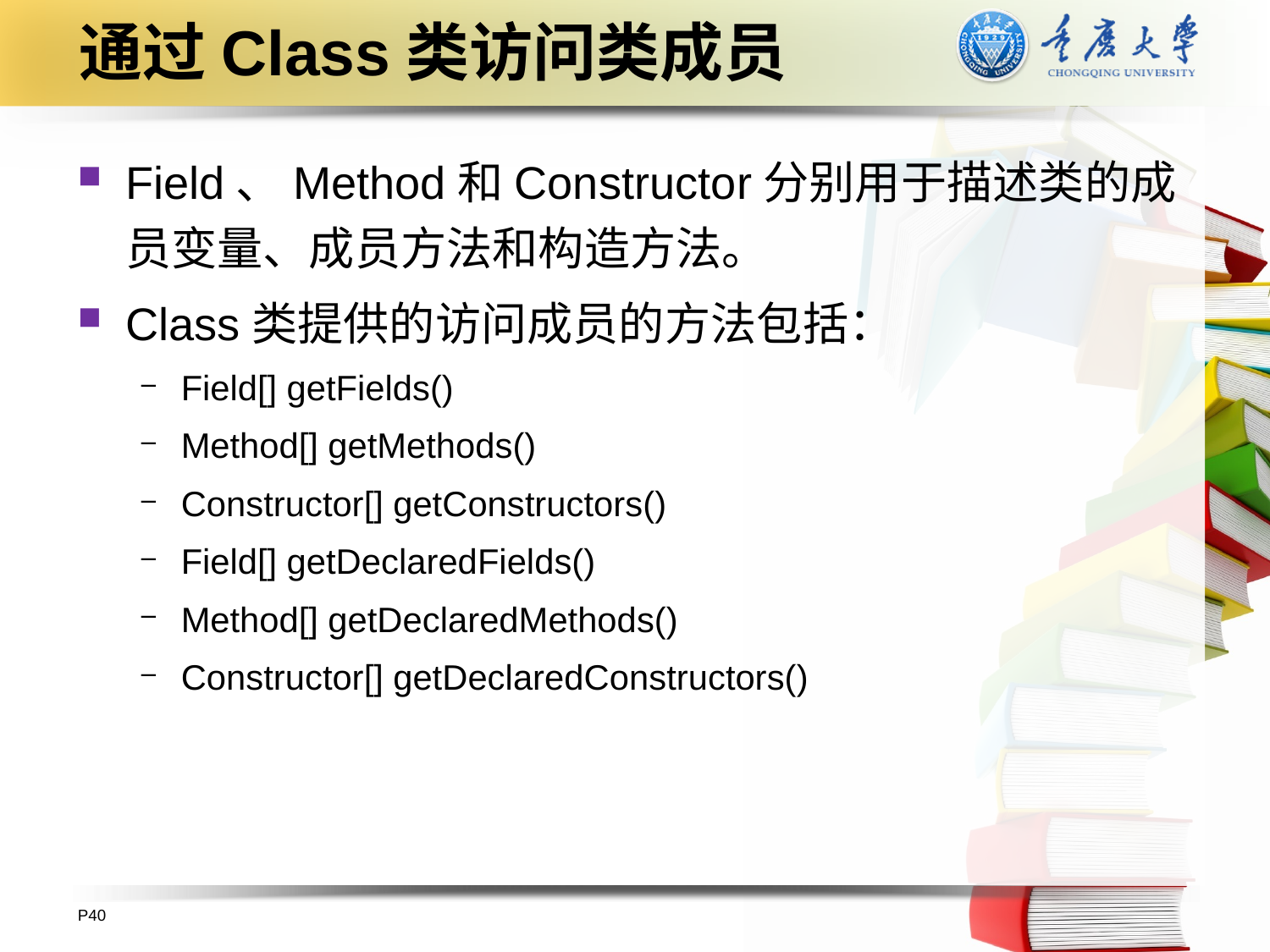

# 通过Class类访问类成员
Field、Method和Constructor分别用于描述类的成员变量、成员方法和构造方法。
Class类提供的访问成员的方法包括：
Field[] getFields()
Method[] getMethods()
Constructor[] getConstructors()
Field[] getDeclaredFields()
Method[] getDeclaredMethods()
Constructor[] getDeclaredConstructors()
P40